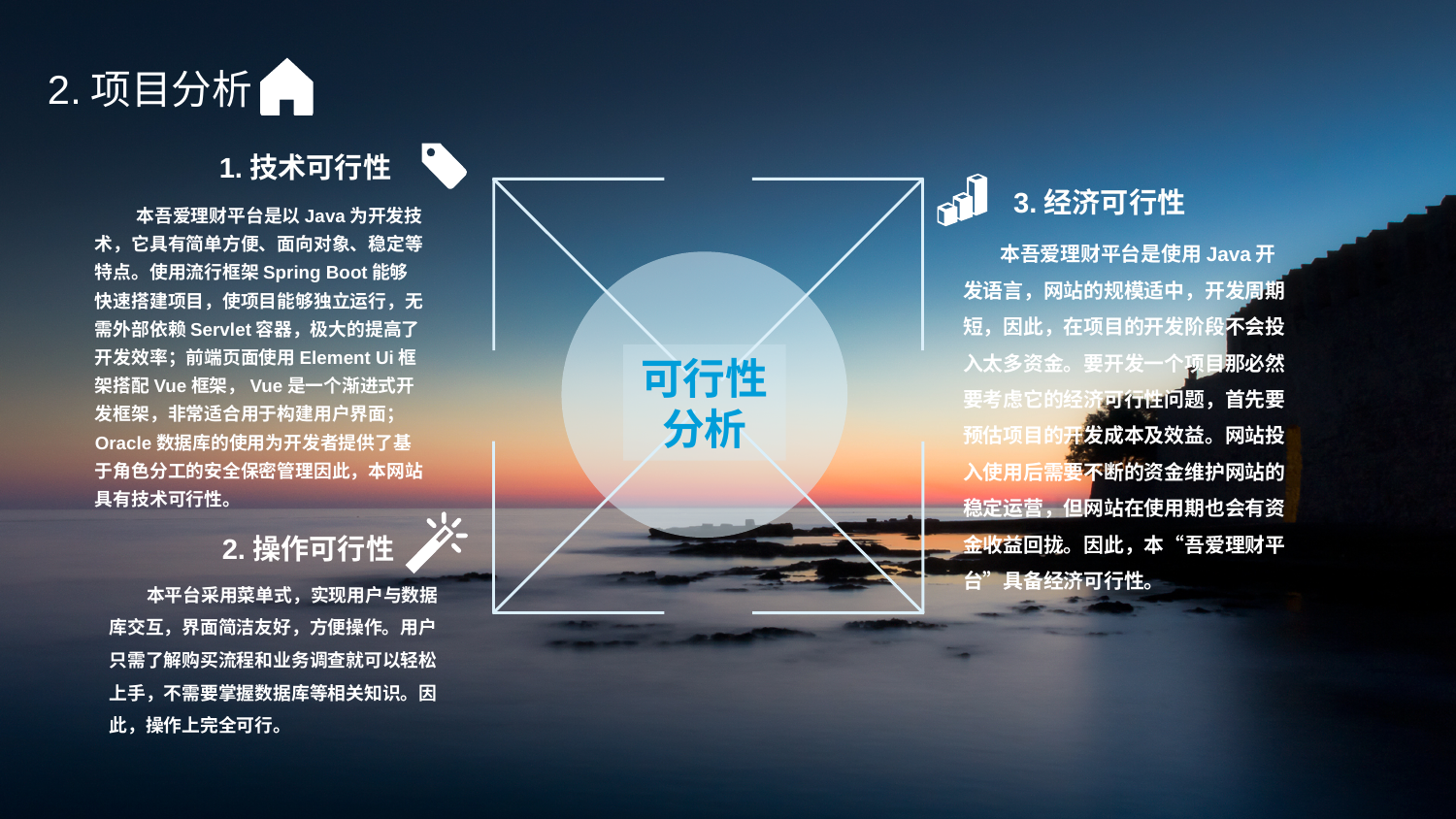

2.项目分析

1.技术可行性
         本吾爱理财平台是以Java为开发技术，它具有简单方便、面向对象、稳定等特点。使用流行框架Spring Boot能够快速搭建项目，使项目能够独立运行，无需外部依赖Servlet容器，极大的提高了开发效率；前端页面使用Element Ui框架搭配Vue框架，Vue是一个渐进式开发框架，非常适合用于构建用户界面；Oracle数据库的使用为开发者提供了基于角色分工的安全保密管理因此，本网站具有技术可行性。

 3.经济可行性
       本吾爱理财平台是使用Java开发语言，网站的规模适中，开发周期短，因此，在项目的开发阶段不会投入太多资金。要开发一个项目那必然要考虑它的经济可行性问题，首先要预估项目的开发成本及效益。网站投入使用后需要不断的资金维护网站的稳定运营，但网站在使用期也会有资金收益回拢。因此，本“吾爱理财平台”具备经济可行性。

可行性
分析

2.操作可行性
        本平台采用菜单式，实现用户与数据库交互，界面简洁友好，方便操作。用户只需了解购买流程和业务调查就可以轻松上手，不需要掌握数据库等相关知识。因此，操作上完全可行。